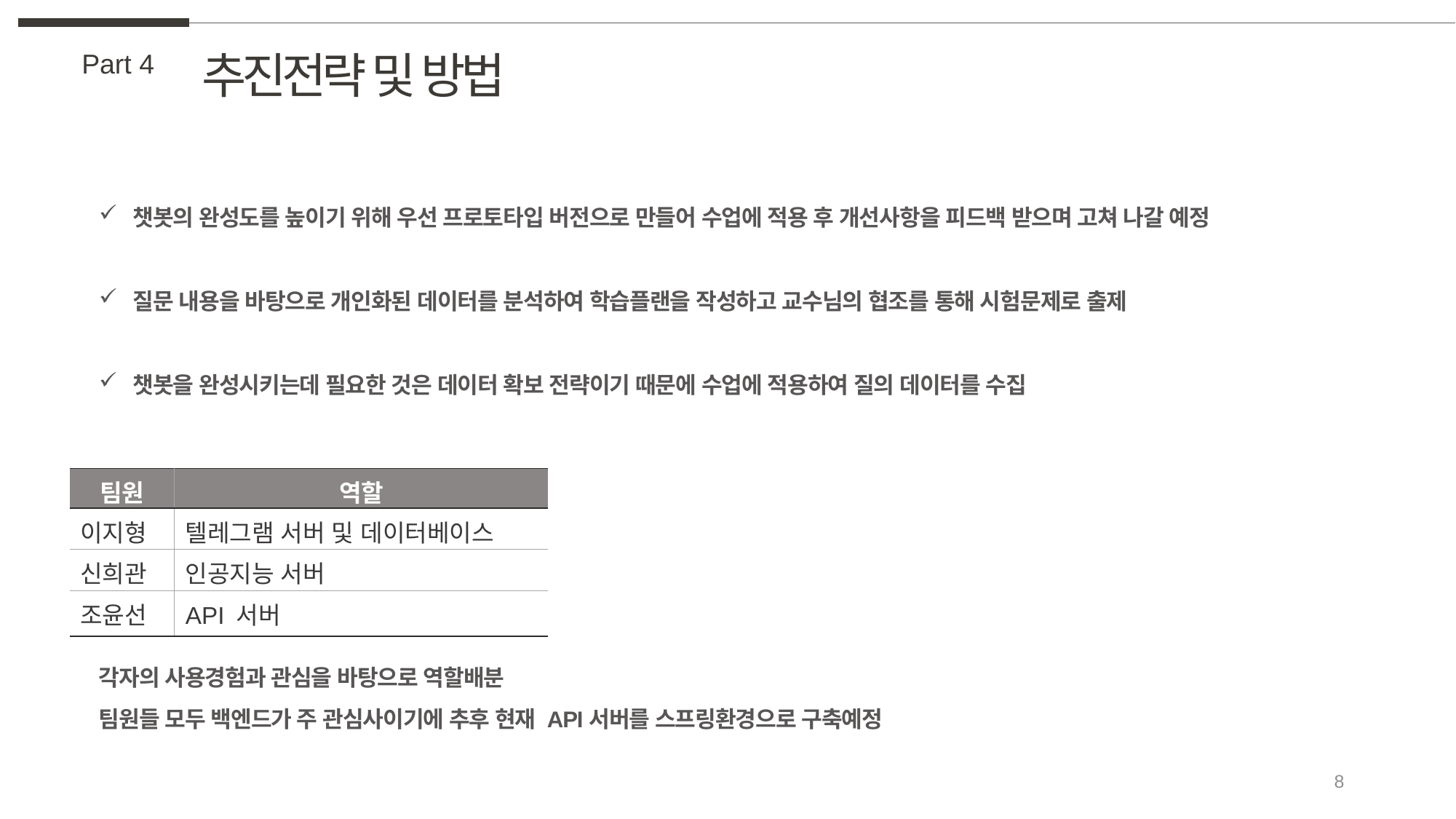

추진전략 및 방법
Part 4

챗봇의 완성도를 높이기 위해 우선 프로토타입 버전으로 만들어 수업에 적용 후 개선사항을 피드백 받으며 고쳐 나갈 예정

질문 내용을 바탕으로 개인화된 데이터를 분석하여 학습플랜을 작성하고 교수님의 협조를 통해 시험문제로 출제

챗봇을 완성시키는데 필요한 것은 데이터 확보 전략이기 때문에 수업에 적용하여 질의 데이터를 수집

각자의 사용경험과 관심을 바탕으로 역할배분
팀원들 모두 백엔드가 주 관심사이기에 추후 현재 API서버를 스프링환경으로 구축예정
| 팀원 | 역할 |
| --- | --- |
| 이지형 | 텔레그램 서버 및 데이터베이스 |
| 신희관 | 인공지능 서버 |
| 조윤선 | API 서버 |
8